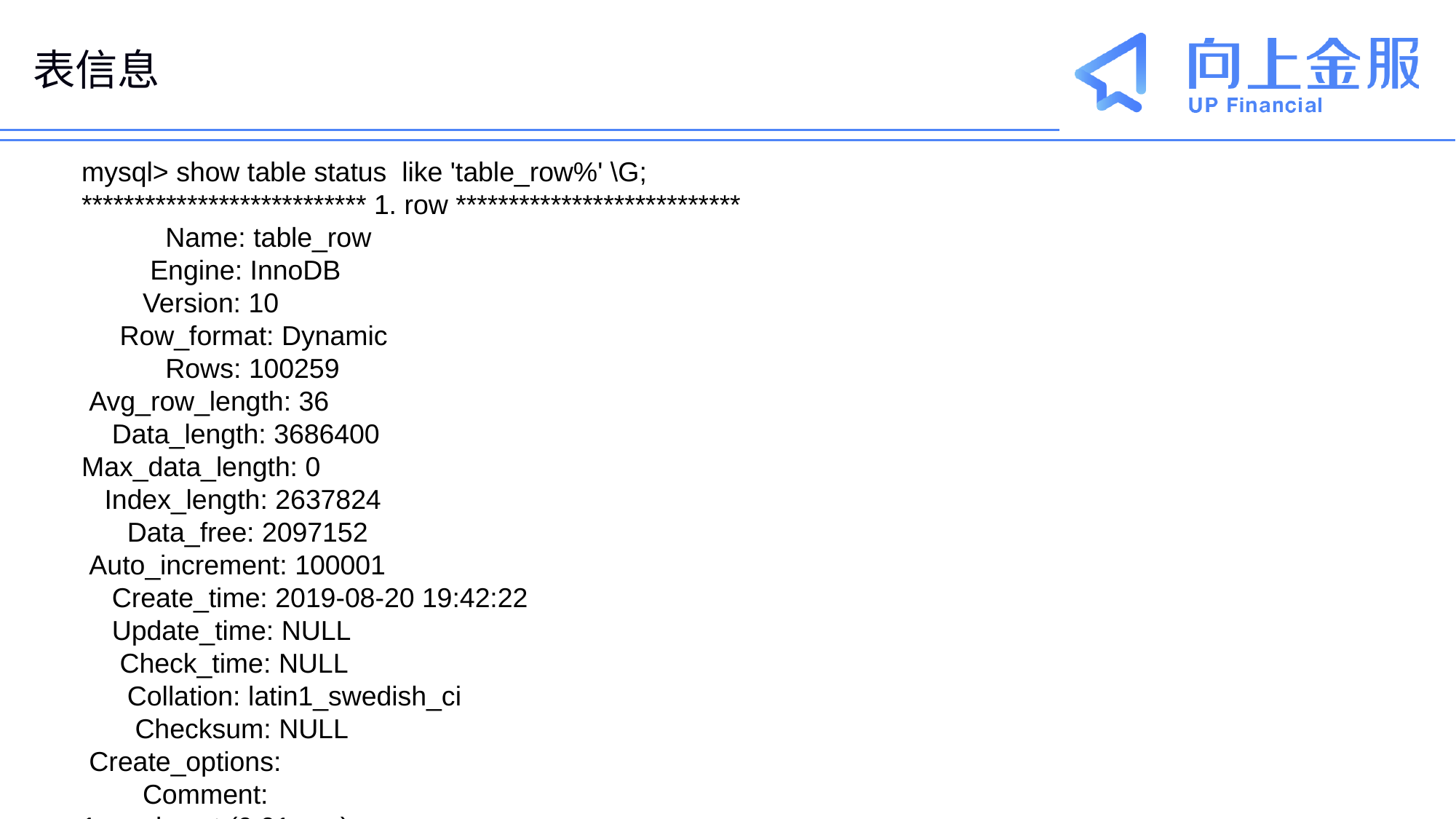

# 表信息
mysql> show table status  like 'table_row%' \G;
*************************** 1. row ***************************
           Name: table_row
         Engine: InnoDB
        Version: 10
     Row_format: Dynamic
           Rows: 100259
 Avg_row_length: 36
    Data_length: 3686400
Max_data_length: 0
   Index_length: 2637824
      Data_free: 2097152
 Auto_increment: 100001
    Create_time: 2019-08-20 19:42:22
    Update_time: NULL
     Check_time: NULL
      Collation: latin1_swedish_ci
       Checksum: NULL
 Create_options:
        Comment:
1 row in set (0.01 sec)